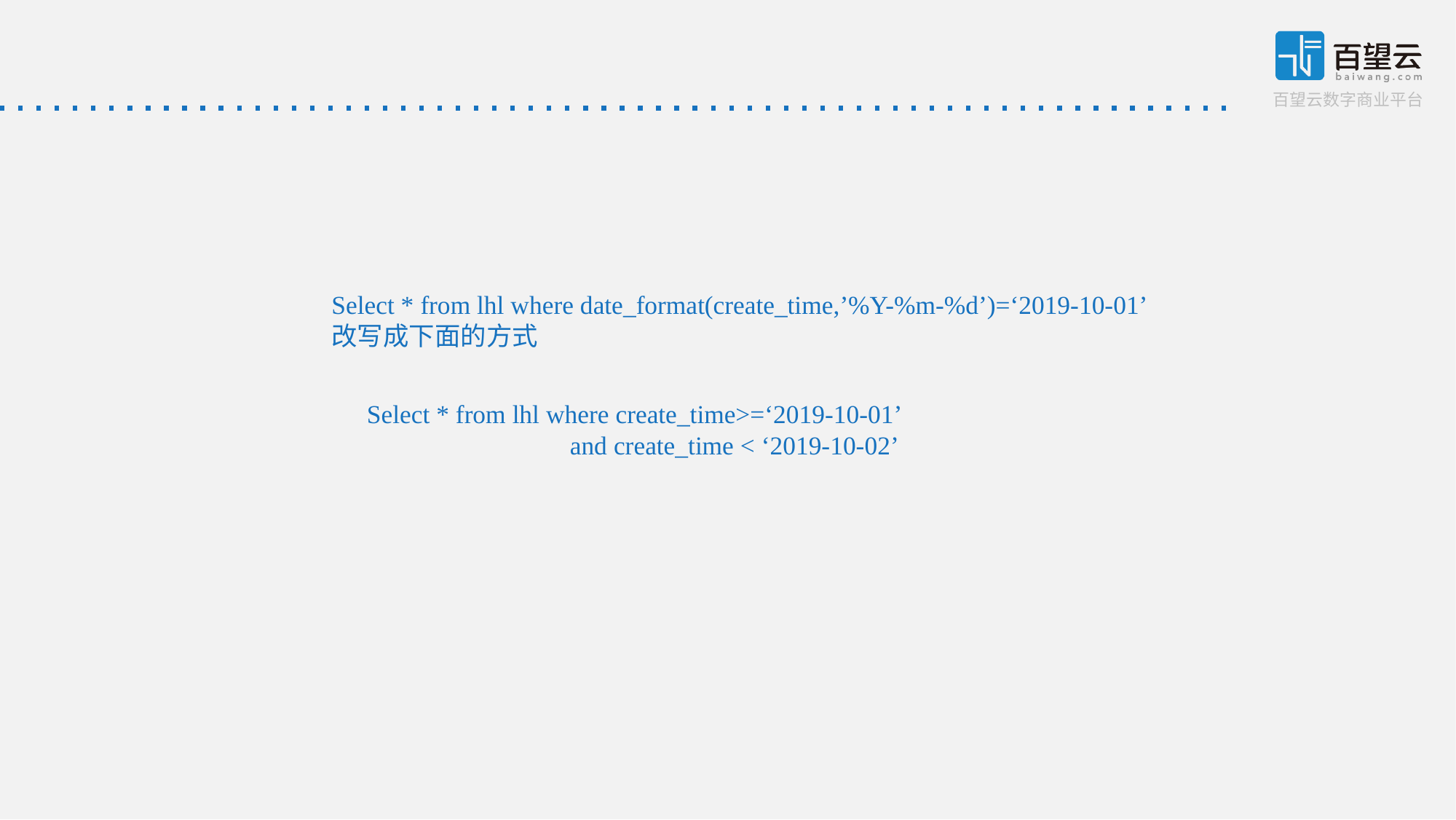

Select * from lhl where date_format(create_time,’%Y-%m-%d’)=‘2019-10-01’
改写成下面的方式
Select * from lhl where create_time>=‘2019-10-01’
                               and create_time < ‘2019-10-02’